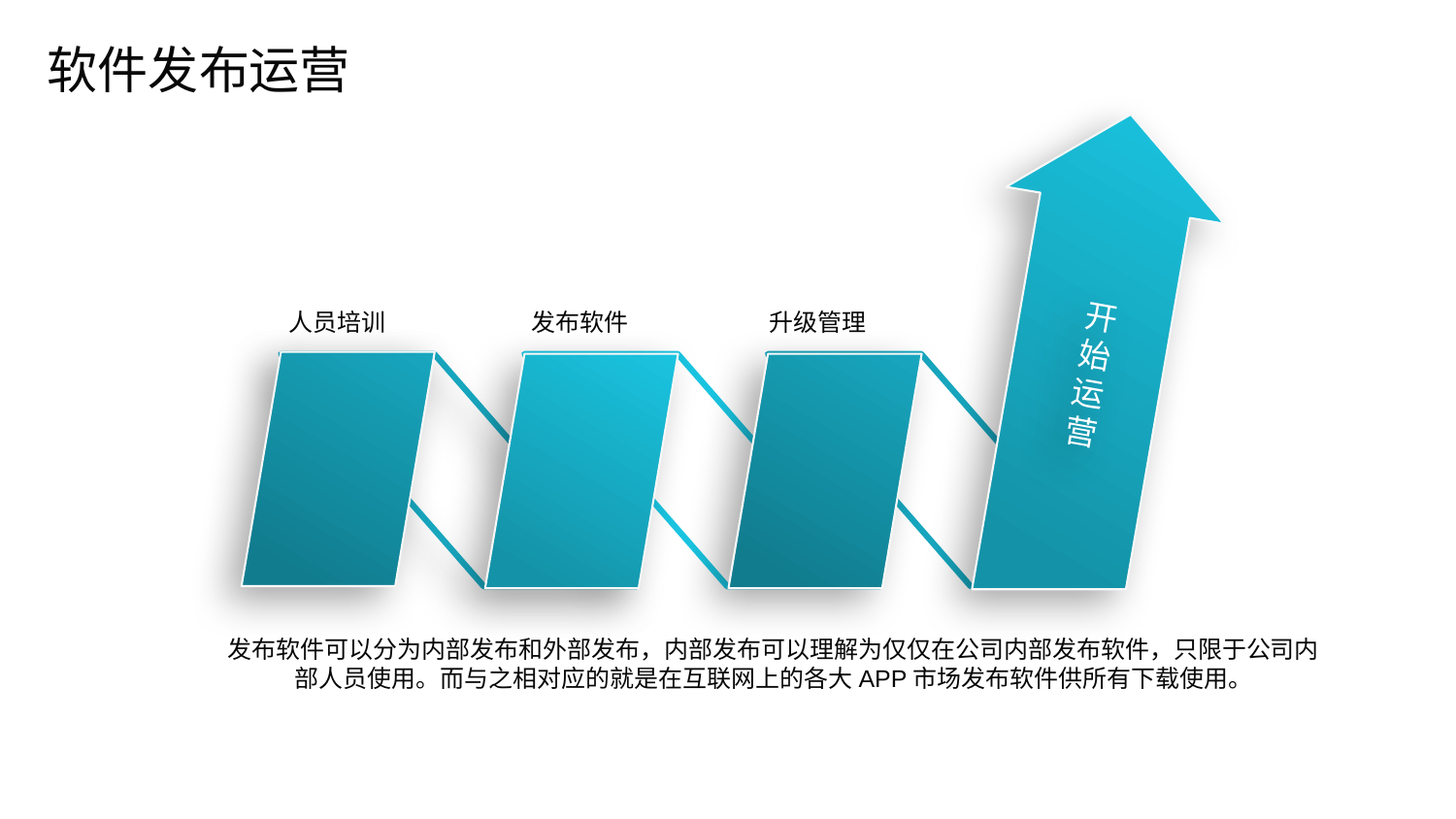

软件发布运营

开始运营
人员培训
发布软件
升级管理

发布软件可以分为内部发布和外部发布，内部发布可以理解为仅仅在公司内部发布软件，只限于公司内部人员使用。而与之相对应的就是在互联网上的各大APP市场发布软件供所有下载使用。